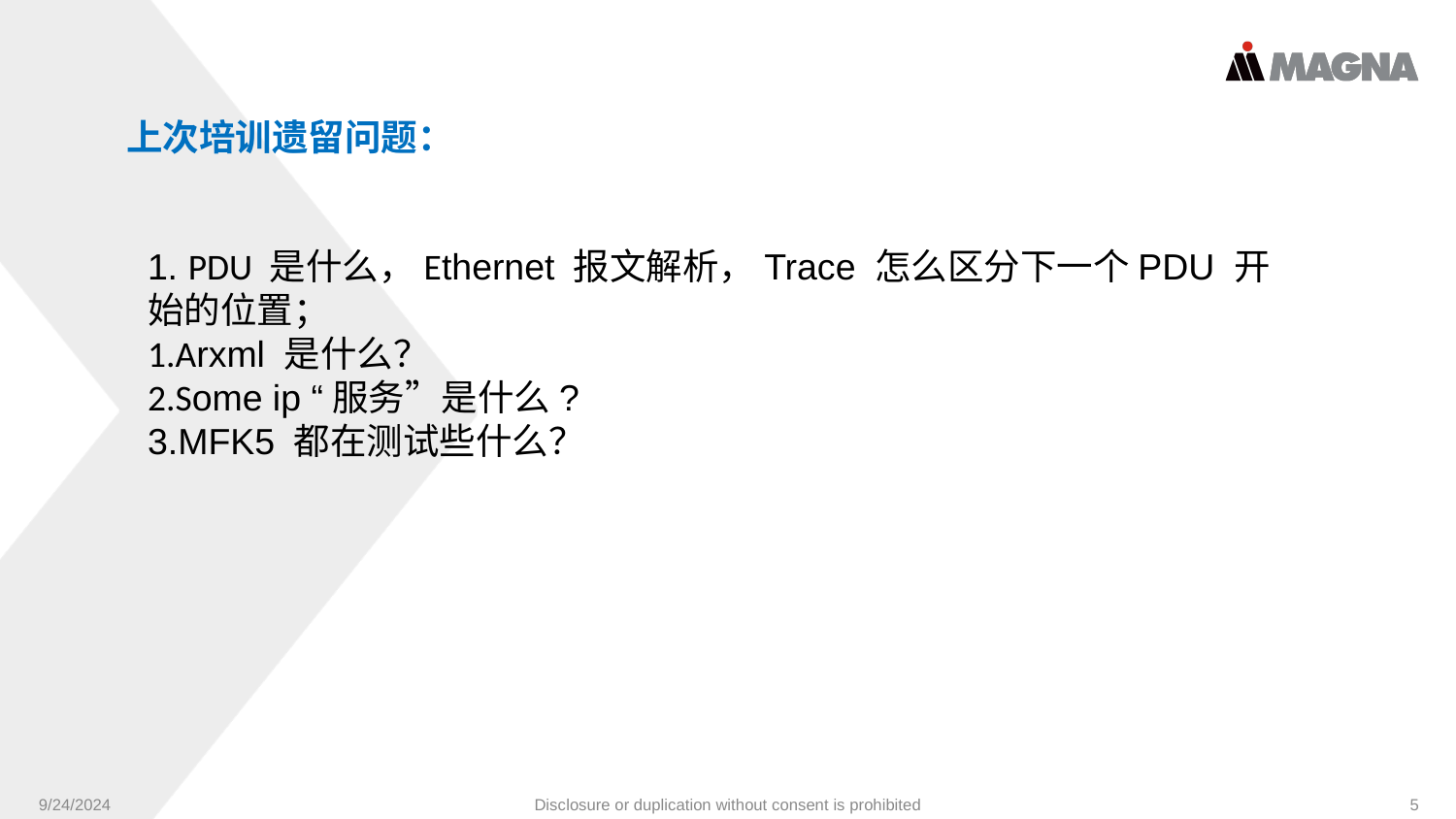

上次培训遗留问题：
1. PDU 是什么，Ethernet 报文解析，Trace 怎么区分下一个PDU 开始的位置；
Arxml 是什么？
Some ip “服务”是什么?
MFK5 都在测试些什么？

9/24/2024
Disclosure or duplication without consent is prohibited
5